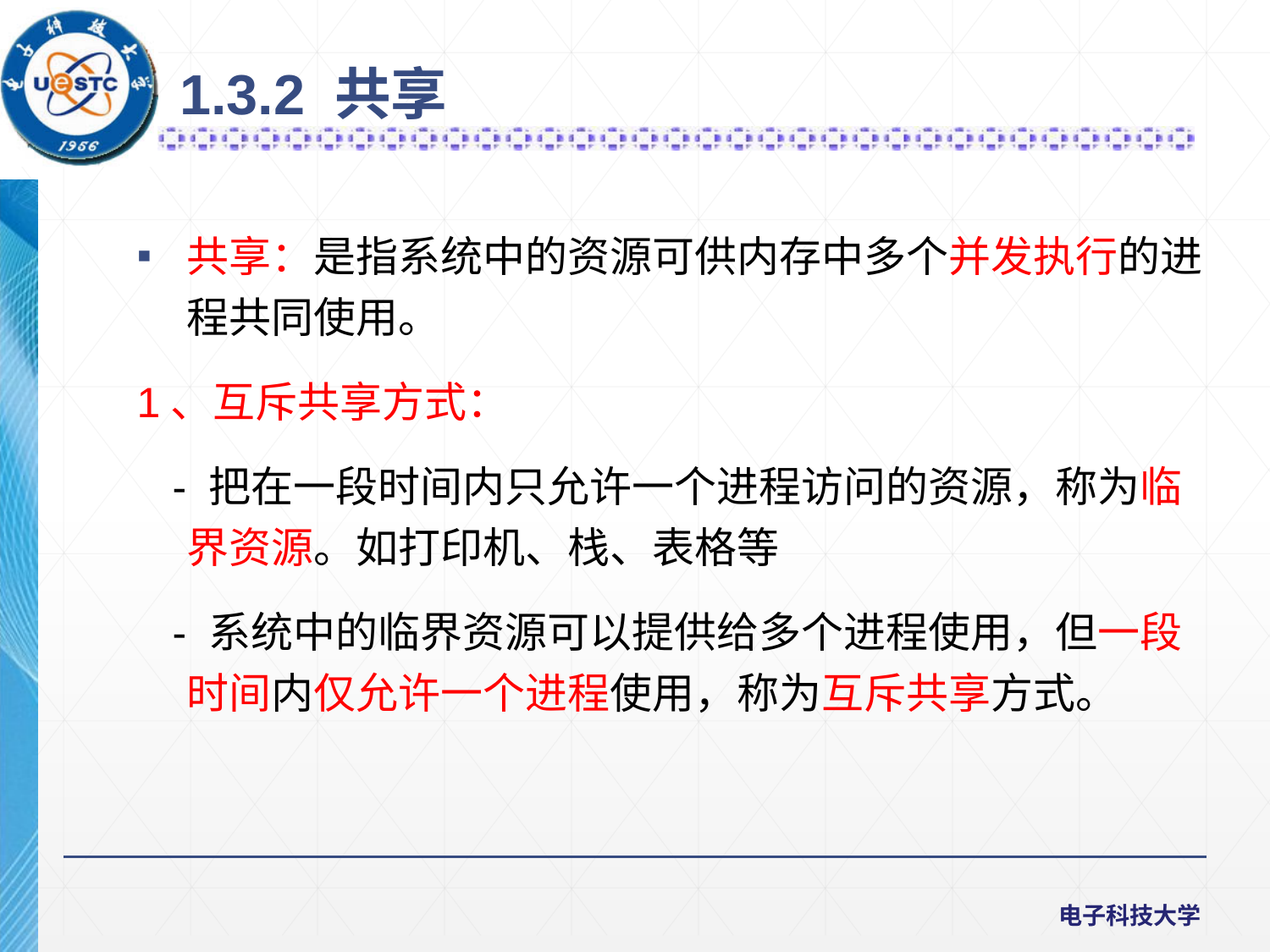

1.3.2 共享
共享：是指系统中的资源可供内存中多个并发执行的进程共同使用。
1、互斥共享方式：
   - 把在一段时间内只允许一个进程访问的资源，称为临界资源。如打印机、栈、表格等
   - 系统中的临界资源可以提供给多个进程使用，但一段时间内仅允许一个进程使用，称为互斥共享方式。